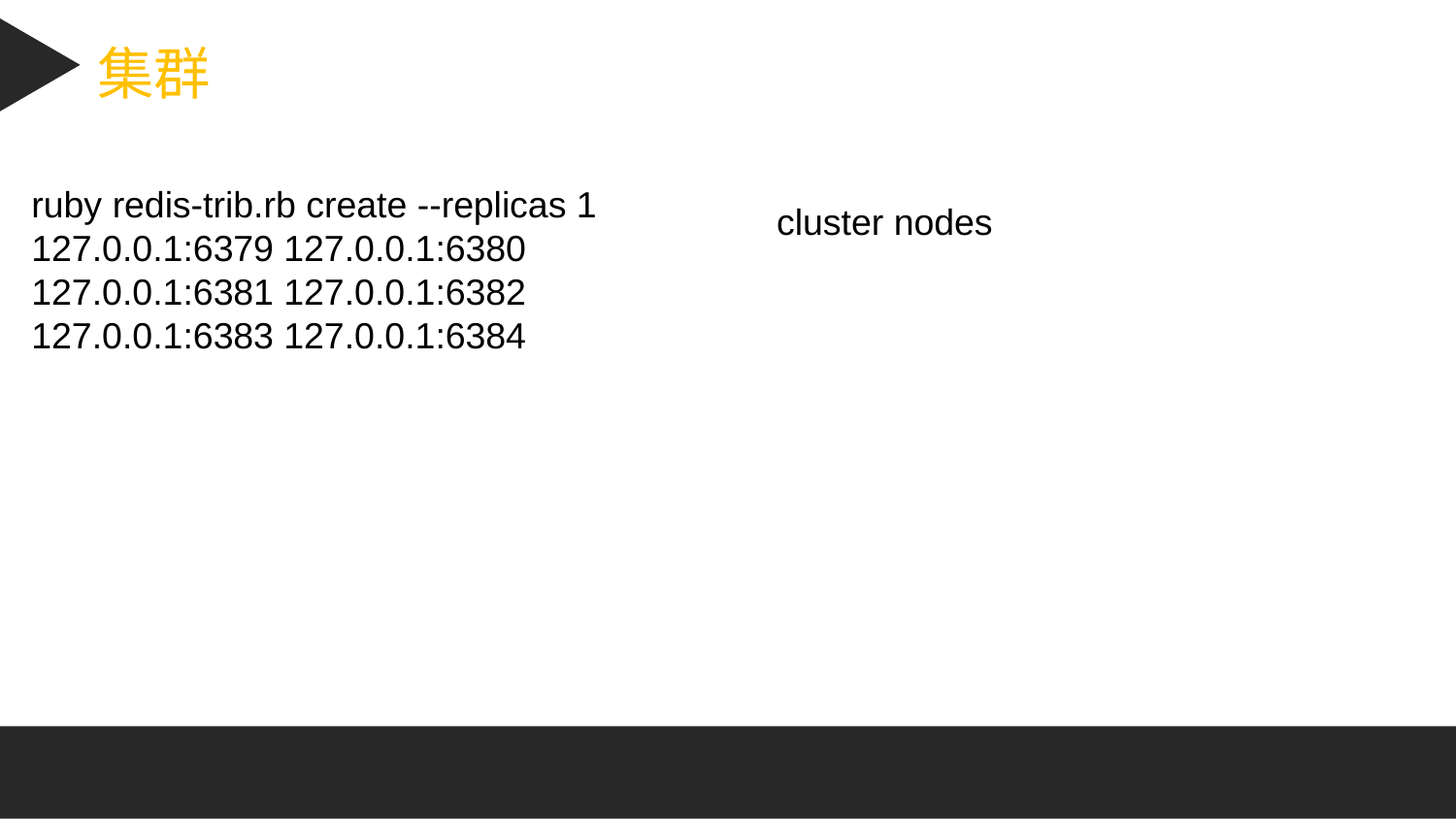

集群
ruby redis-trib.rb create --replicas 1 127.0.0.1:6379 127.0.0.1:6380 127.0.0.1:6381 127.0.0.1:6382 127.0.0.1:6383 127.0.0.1:6384

cluster nodes